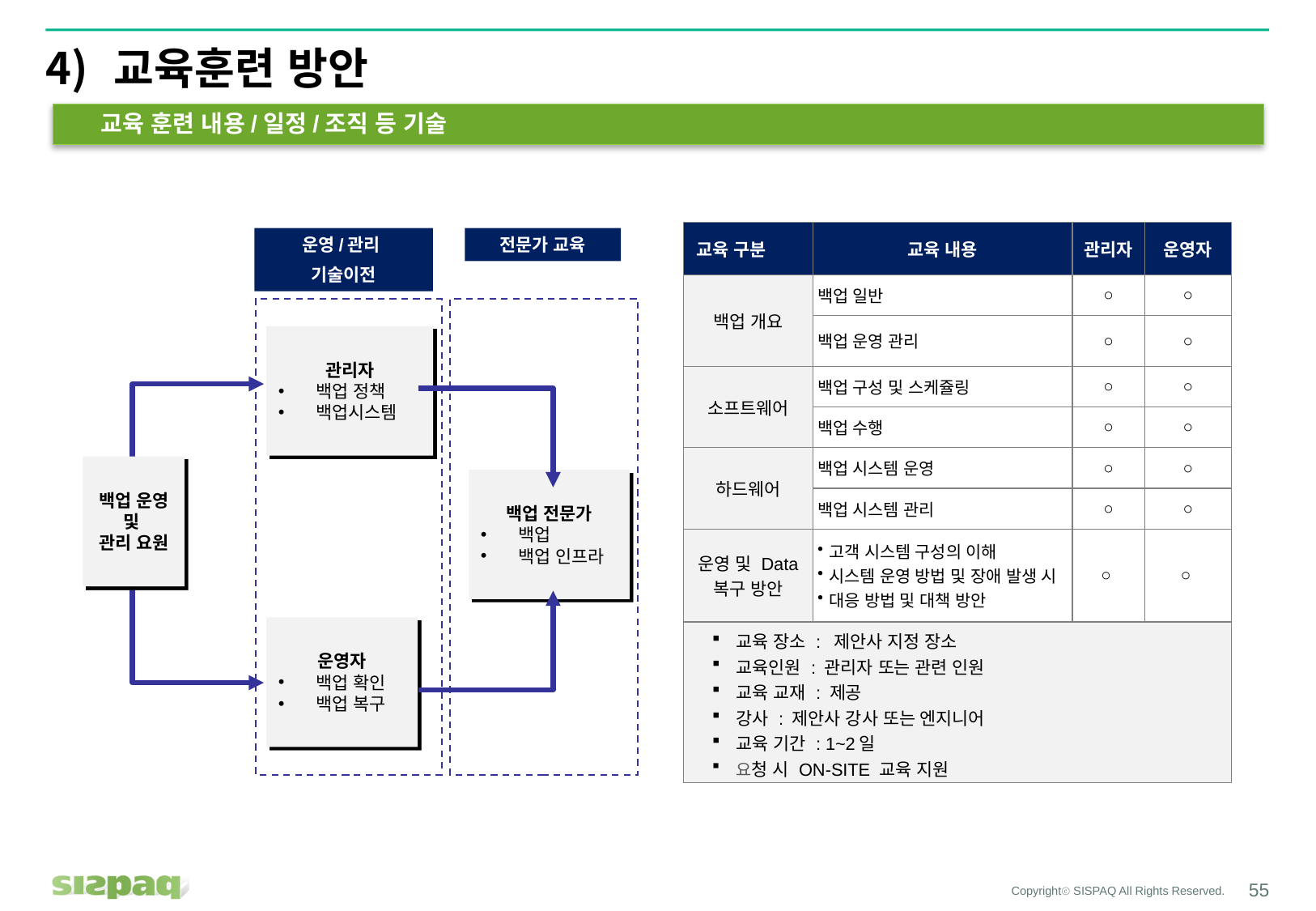

# 교육훈련 방안
교육 훈련 내용/일정/조직 등 기술
| 교육 구분 | 교육 내용 | 관리자 | 운영자 |
| --- | --- | --- | --- |
| 백업 개요 | 백업 일반 | ○ | ○ |
|  | 백업 운영 관리 | ○ | ○ |
| 소프트웨어 | 백업 구성 및 스케쥴링 | ○ | ○ |
|  | 백업 수행 | ○ | ○ |
| 하드웨어 | 백업 시스템 운영 | ○ | ○ |
|  | 백업 시스템 관리 | ○ | ○ |
| 운영 및 Data 복구 방안 | 고객 시스템 구성의 이해 시스템 운영 방법 및 장애 발생 시 대응 방법 및 대책 방안 | ○ | ○ |
| 교육 장소 : 제안사 지정 장소 교육인원 : 관리자 또는 관련 인원 교육 교재 : 제공 강사 : 제안사 강사 또는 엔지니어 교육 기간 : 1~2일 요청 시 ON-SITE 교육 지원 |  |  |  |
운영/관리
기술이전
전문가 교육

관리자
백업 정책
백업시스템

백업 운영 및
관리 요원
백업 전문가
백업
백업 인프라

운영자
백업 확인
백업 복구